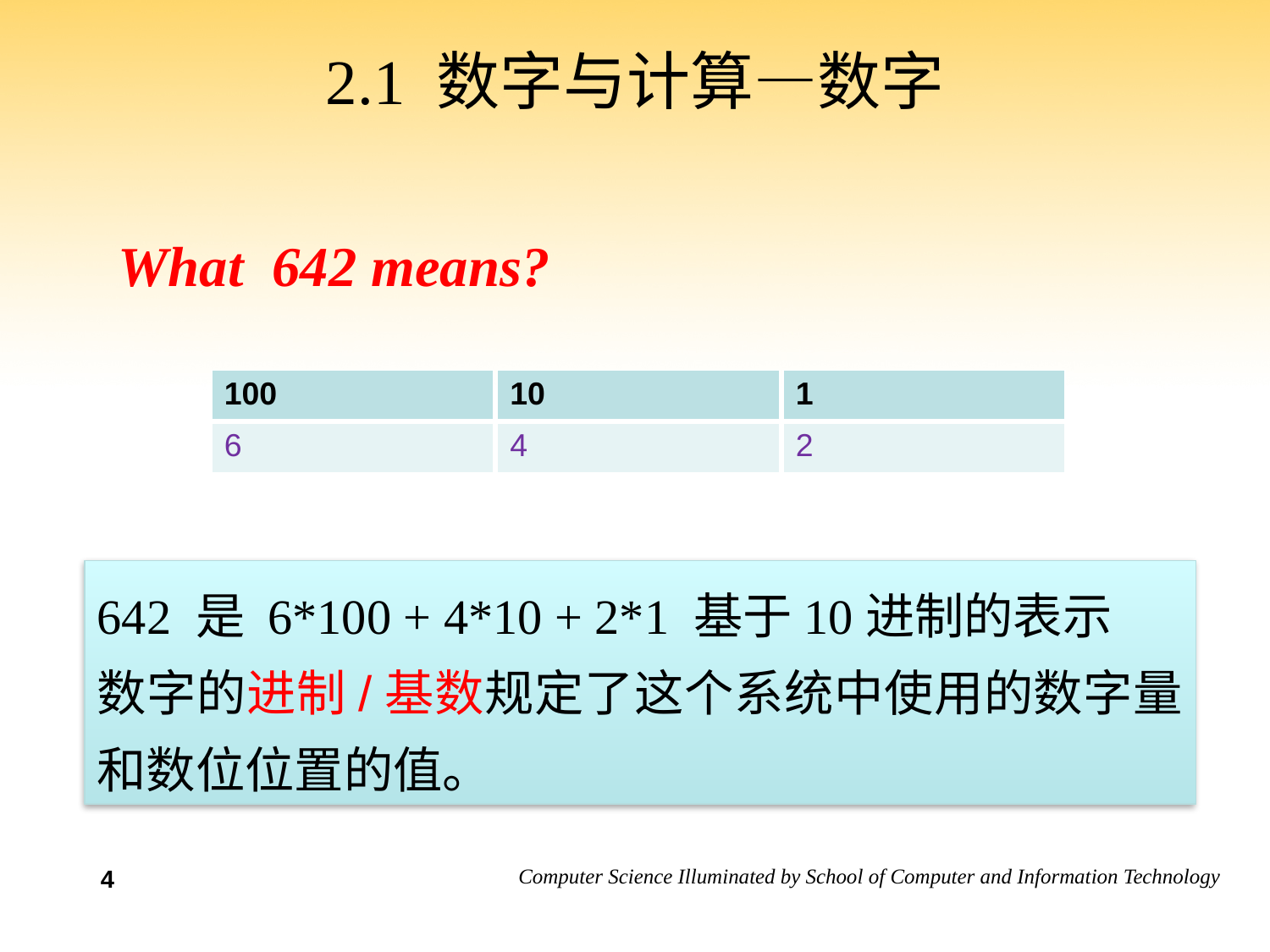

# 2.1 数字与计算—数字

What  642 means?
| 100 |
| --- |
| 6 |
| 10 |
| --- |
| 4 |
| 1 |
| --- |
| 2 |
642 是 6*100 + 4*10 + 2*1 基于10进制的表示
数字的进制/基数规定了这个系统中使用的数字量和数位位置的值。
4
4